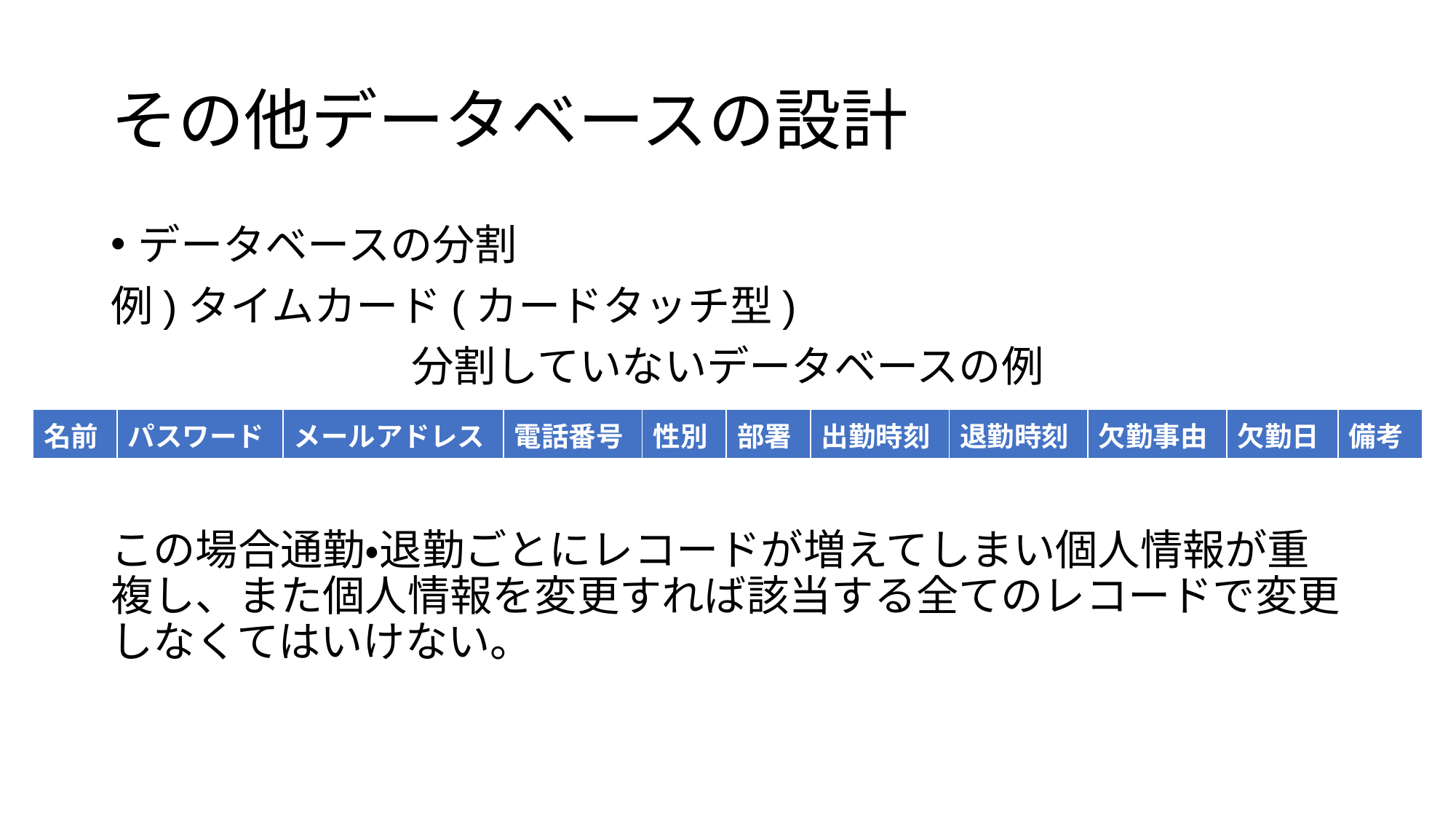

# その他データベースの設計
データベースの分割
例)タイムカード(カードタッチ型)
分割していないデータベースの例

この場合通勤・退勤ごとにレコードが増えてしまい個人情報が重複し、また個人情報を変更すれば該当する全てのレコードで変更しなくてはいけない。
| 名前 | パスワード | メールアドレス | 電話番号 | 性別 | 部署 | 出勤時刻 | 退勤時刻 | 欠勤事由 | 欠勤日 | 備考 |
| --- | --- | --- | --- | --- | --- | --- | --- | --- | --- | --- |